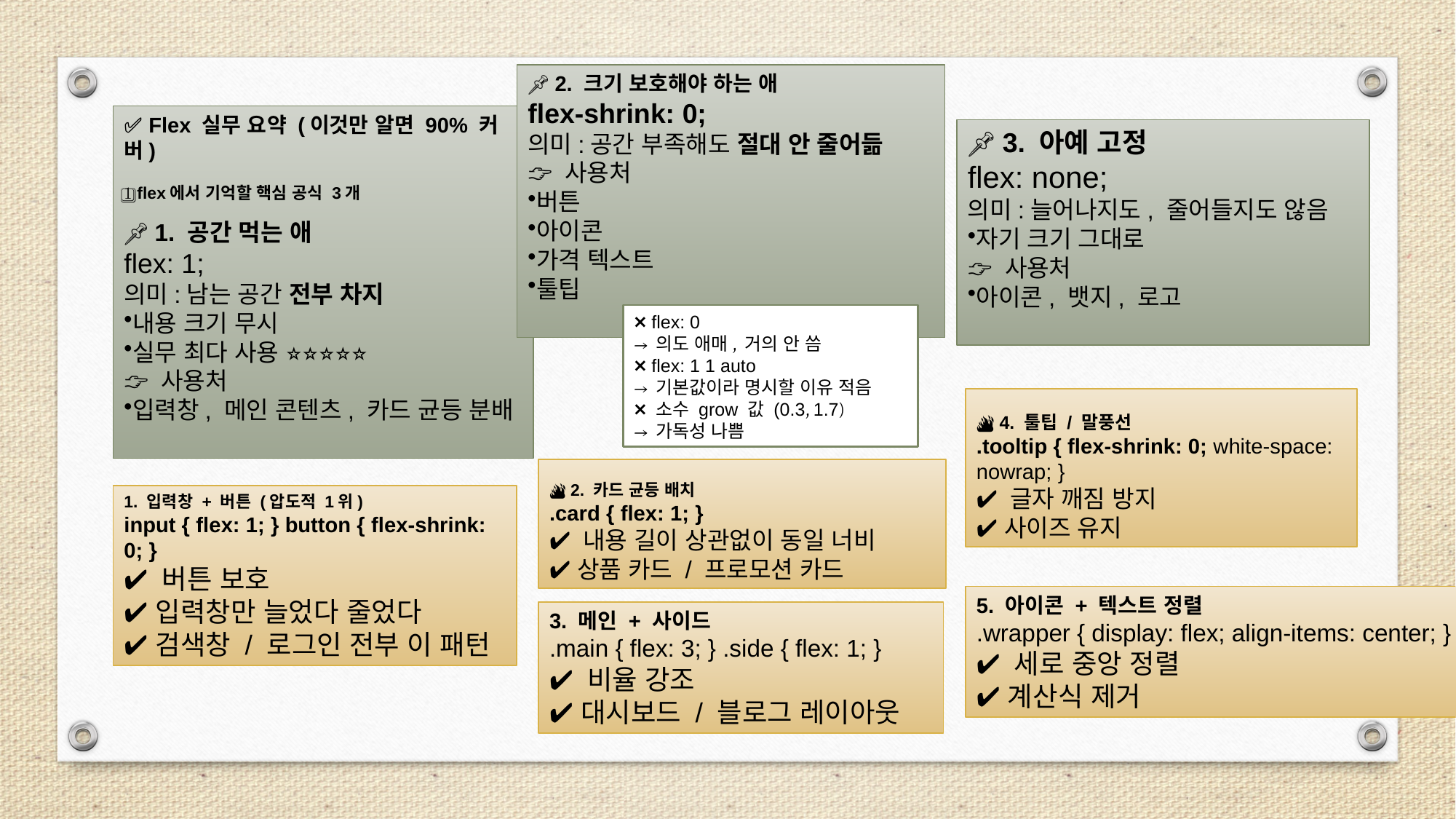

📌 2. 크기 보호해야 하는 애
flex-shrink: 0;
의미:공간 부족해도 절대 안 줄어듦
👉 사용처
버튼
아이콘
가격 텍스트
툴팁

✅ Flex 실무 요약 (이것만 알면 90% 커버)

1️⃣ flex에서 기억할 핵심 공식 3개

📌 1. 공간 먹는 애
flex: 1;
의미:남는 공간 전부 차지
내용 크기 무시
실무 최다 사용 ⭐⭐⭐⭐⭐
👉 사용처
입력창, 메인 콘텐츠, 카드 균등 분배

📌 3. 아예 고정
flex: none;
의미:늘어나지도, 줄어들지도 않음
자기 크기 그대로
👉 사용처
아이콘, 뱃지, 로고

❌ flex: 0
→ 의도 애매, 거의 안 씀
❌ flex: 1 1 auto
→ 기본값이라 명시할 이유 적음
❌ 소수 grow 값 (0.3, 1.7)
→ 가독성 나쁨

🔥 4. 툴팁 / 말풍선
.tooltip { flex-shrink: 0; white-space: nowrap; }
✔ 글자 깨짐 방지
✔ 사이즈 유지

🔥 2. 카드 균등 배치
.card { flex: 1; }
✔ 내용 길이 상관없이 동일 너비
✔ 상품 카드 / 프로모션 카드
1. 입력창 + 버튼 (압도적 1위)
input { flex: 1; } button { flex-shrink: 0; }
✔ 버튼 보호
✔ 입력창만 늘었다 줄었다
✔ 검색창 / 로그인 전부 이 패턴
5. 아이콘 + 텍스트 정렬
.wrapper { display: flex; align-items: center; }
✔ 세로 중앙 정렬
✔ 계산식 제거
3. 메인 + 사이드
.main { flex: 3; } .side { flex: 1; }
✔ 비율 강조
✔ 대시보드 / 블로그 레이아웃